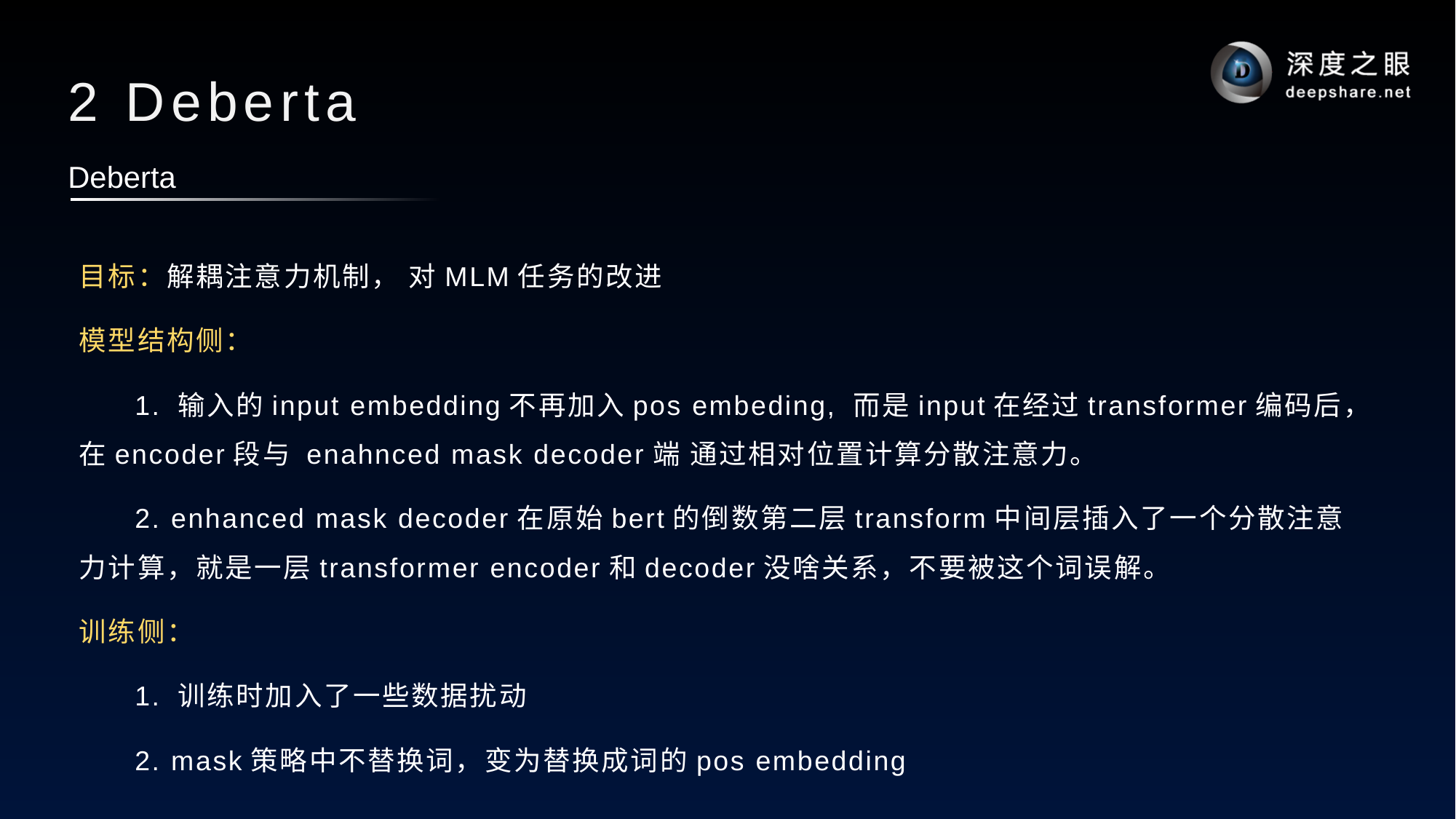

# 2 Deberta
Deberta
目标：解耦注意力机制， 对MLM任务的改进
模型结构侧：
1. 输入的input embedding不再加入pos embeding, 而是input在经过transformer编码后，在encoder段与 enahnced mask decoder端 通过相对位置计算分散注意力。
2. enhanced mask decoder在原始bert的倒数第二层transform中间层插入了一个分散注意力计算，就是一层transformer encoder和decoder没啥关系，不要被这个词误解。
训练侧：
1. 训练时加入了一些数据扰动
2. mask策略中不替换词，变为替换成词的pos embedding